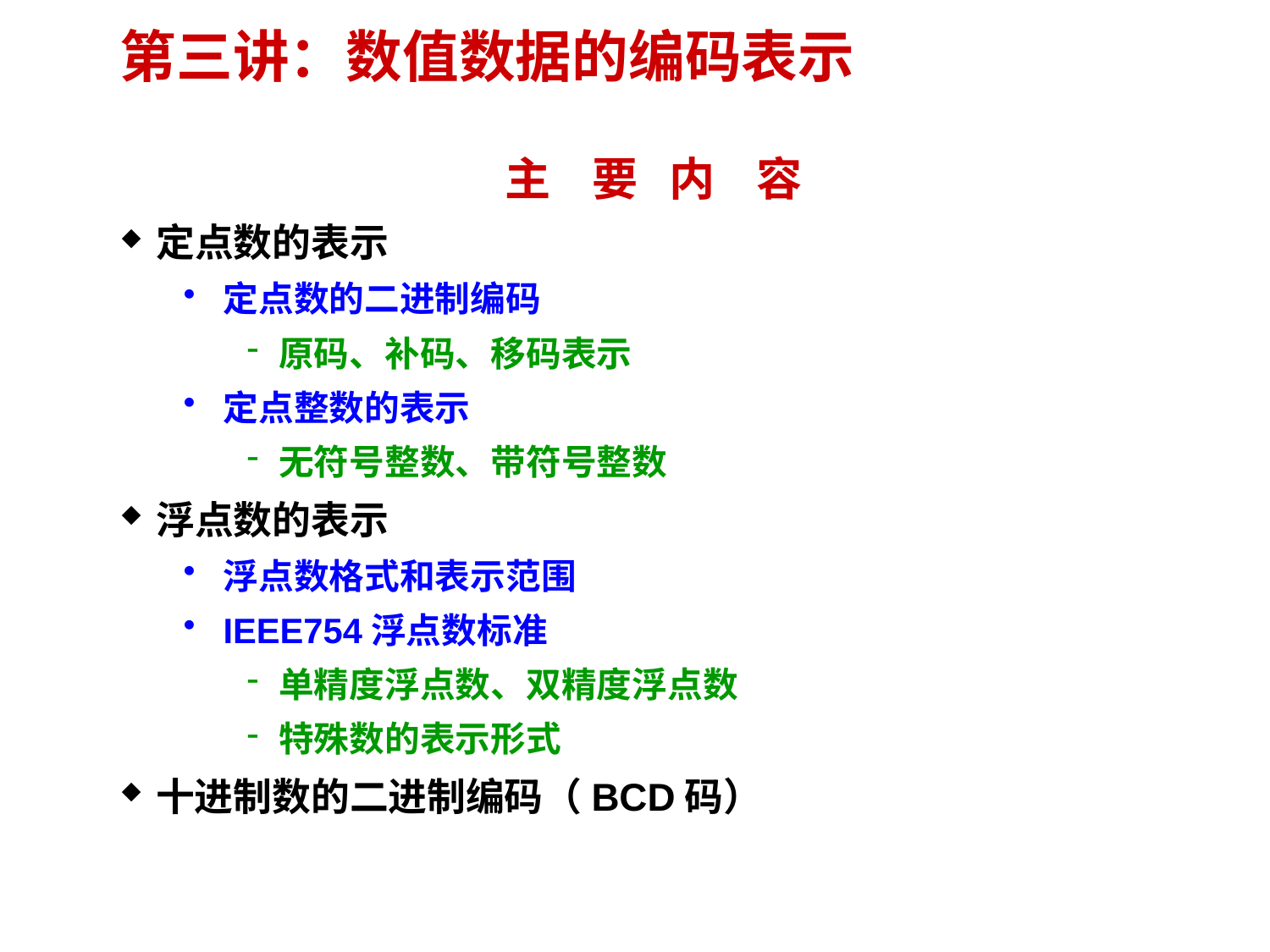

# 第三讲：数值数据的编码表示
主    要   内    容
定点数的表示
定点数的二进制编码
原码、补码、移码表示
定点整数的表示
无符号整数、带符号整数
浮点数的表示
浮点数格式和表示范围
IEEE754浮点数标准
单精度浮点数、双精度浮点数
特殊数的表示形式
十进制数的二进制编码（BCD码）